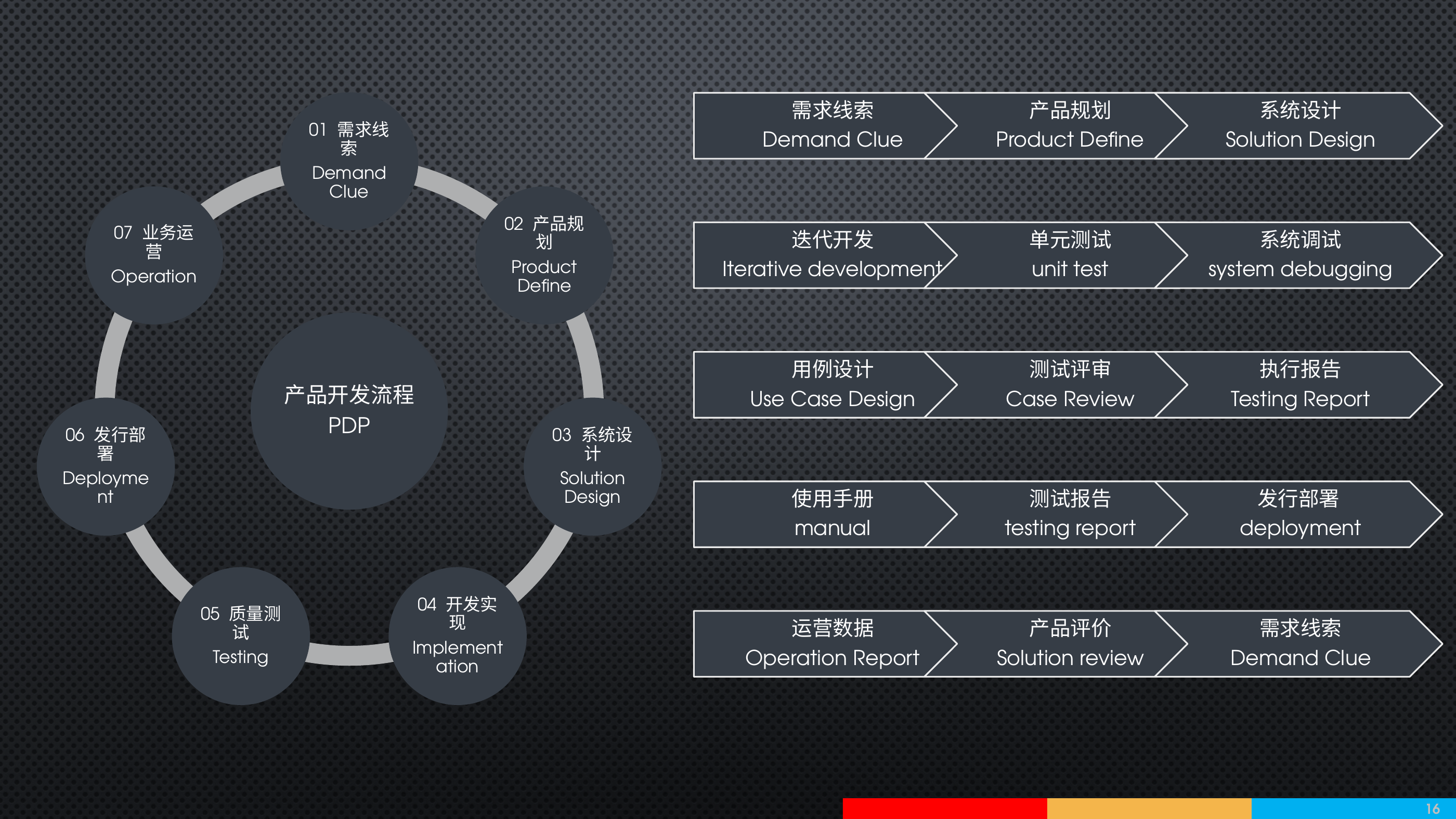

产品开发流程
PDP
01 需求线索
Demand Clue
02 产品规划
Product Define
03 系统设计
Solution Design
04 开发实现
Implementation
05 质量测试
Testing
06 发行部署
Deployment
07 业务运营
Operation
需求线索
Demand Clue
产品规划
Product Define
系统设计
Solution Design
迭代开发
Iterative development
单元测试
unit test
系统调试
system debugging
用例设计
Use Case Design
测试评审
Case Review
执行报告
Testing Report
使用手册
manual
测试报告
testing report
发行部署
deployment
运营数据
Operation Report
产品评价
Solution review
需求线索
Demand Clue